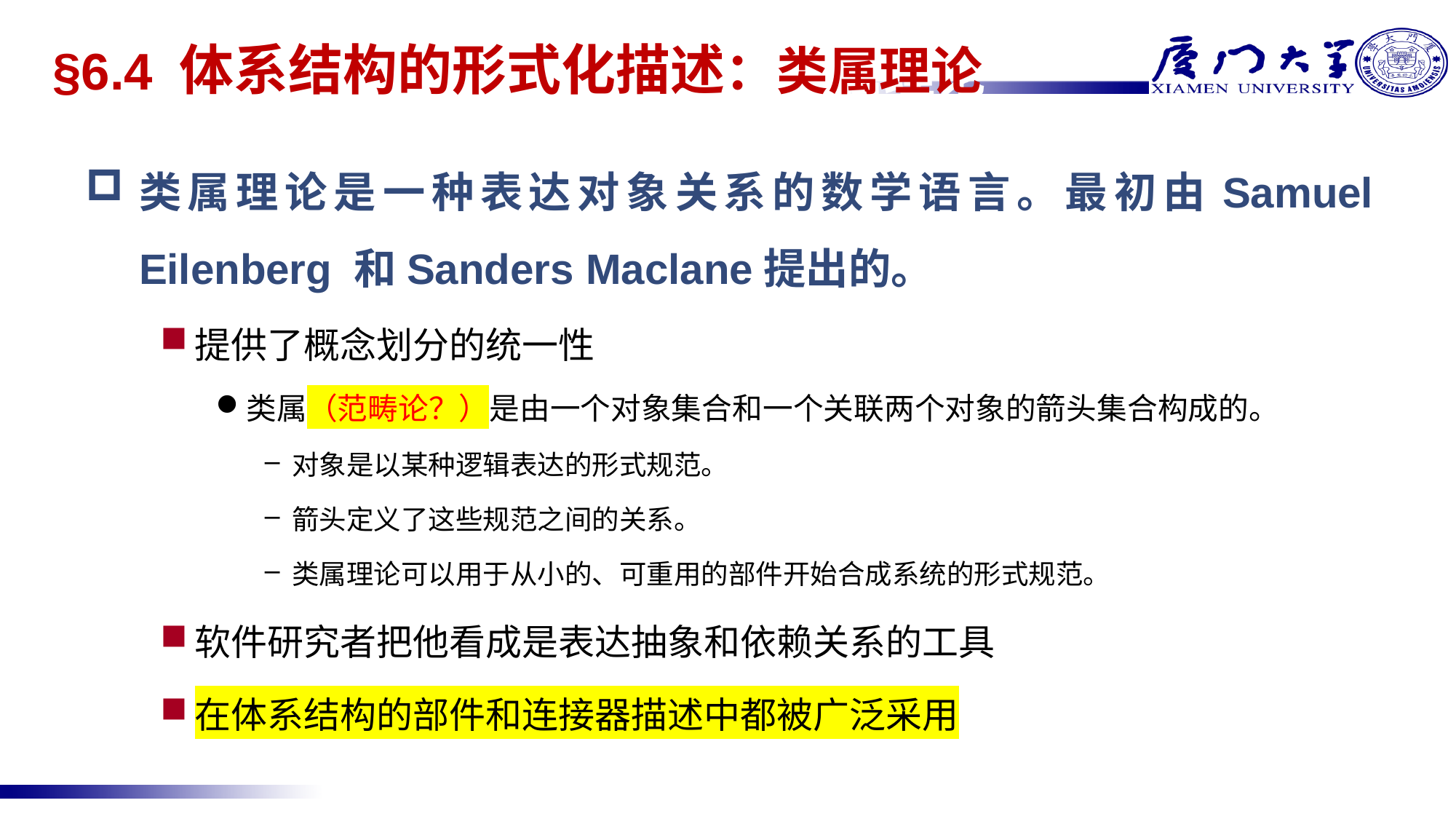

# §6.4 体系结构的形式化描述：类属理论
类属理论是一种表达对象关系的数学语言。最初由Samuel Eilenberg 和Sanders Maclane提出的。
提供了概念划分的统一性
类属（范畴论？）是由一个对象集合和一个关联两个对象的箭头集合构成的。
对象是以某种逻辑表达的形式规范。
箭头定义了这些规范之间的关系。
类属理论可以用于从小的、可重用的部件开始合成系统的形式规范。
软件研究者把他看成是表达抽象和依赖关系的工具
在体系结构的部件和连接器描述中都被广泛采用